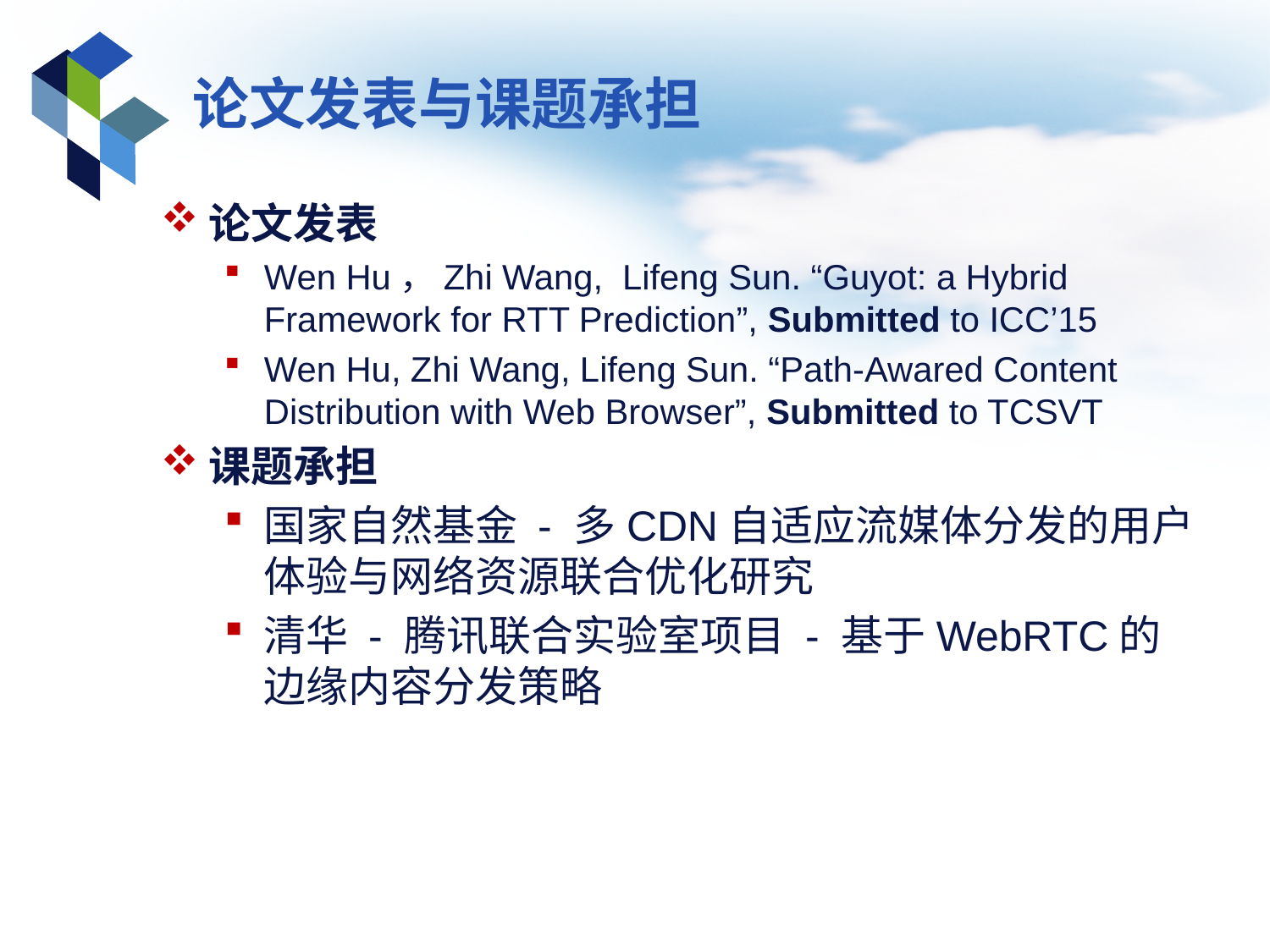

# 论文发表与课题承担
论文发表
Wen Hu，Zhi Wang,  Lifeng Sun. “Guyot: a Hybrid Framework for RTT Prediction”, Submitted to ICC’15
Wen Hu, Zhi Wang, Lifeng Sun. “Path-Awared Content Distribution with Web Browser”, Submitted to TCSVT
课题承担
国家自然基金 - 多CDN自适应流媒体分发的用户体验与网络资源联合优化研究
清华 - 腾讯联合实验室项目 - 基于WebRTC的边缘内容分发策略